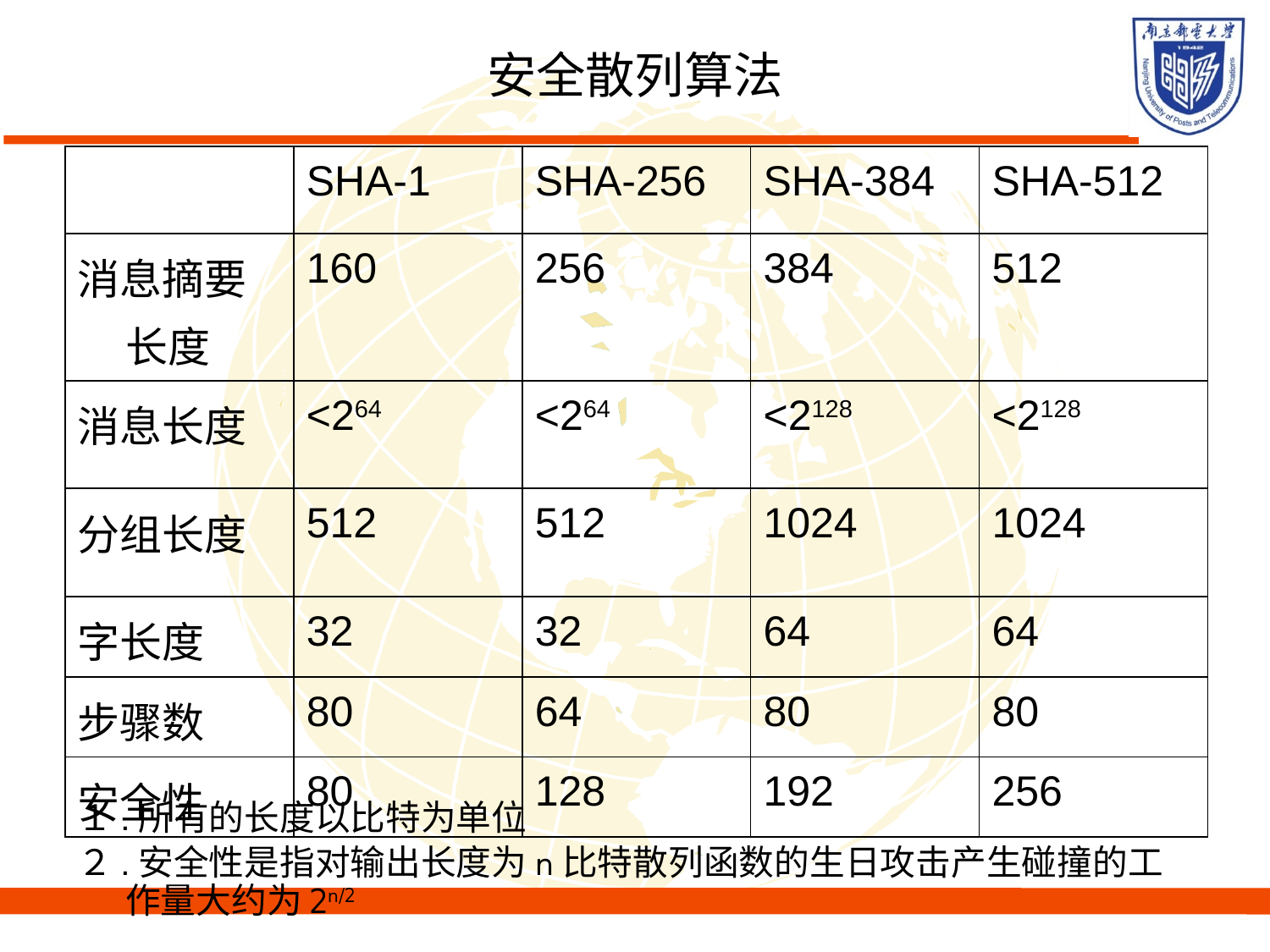

# 安全散列算法
|  | SHA-1 | SHA-256 | SHA-384 | SHA-512 |
| --- | --- | --- | --- | --- |
| 消息摘要长度 | 160 | 256 | 384 | 512 |
| 消息长度 | <264 | <264 | <2128 | <2128 |
| 分组长度 | 512 | 512 | 1024 | 1024 |
| 字长度 | 32 | 32 | 64 | 64 |
| 步骤数 | 80 | 64 | 80 | 80 |
| 安全性 | 80 | 128 | 192 | 256 |
１.所有的长度以比特为单位
２.安全性是指对输出长度为n比特散列函数的生日攻击产生碰撞的工作量大约为2n/2